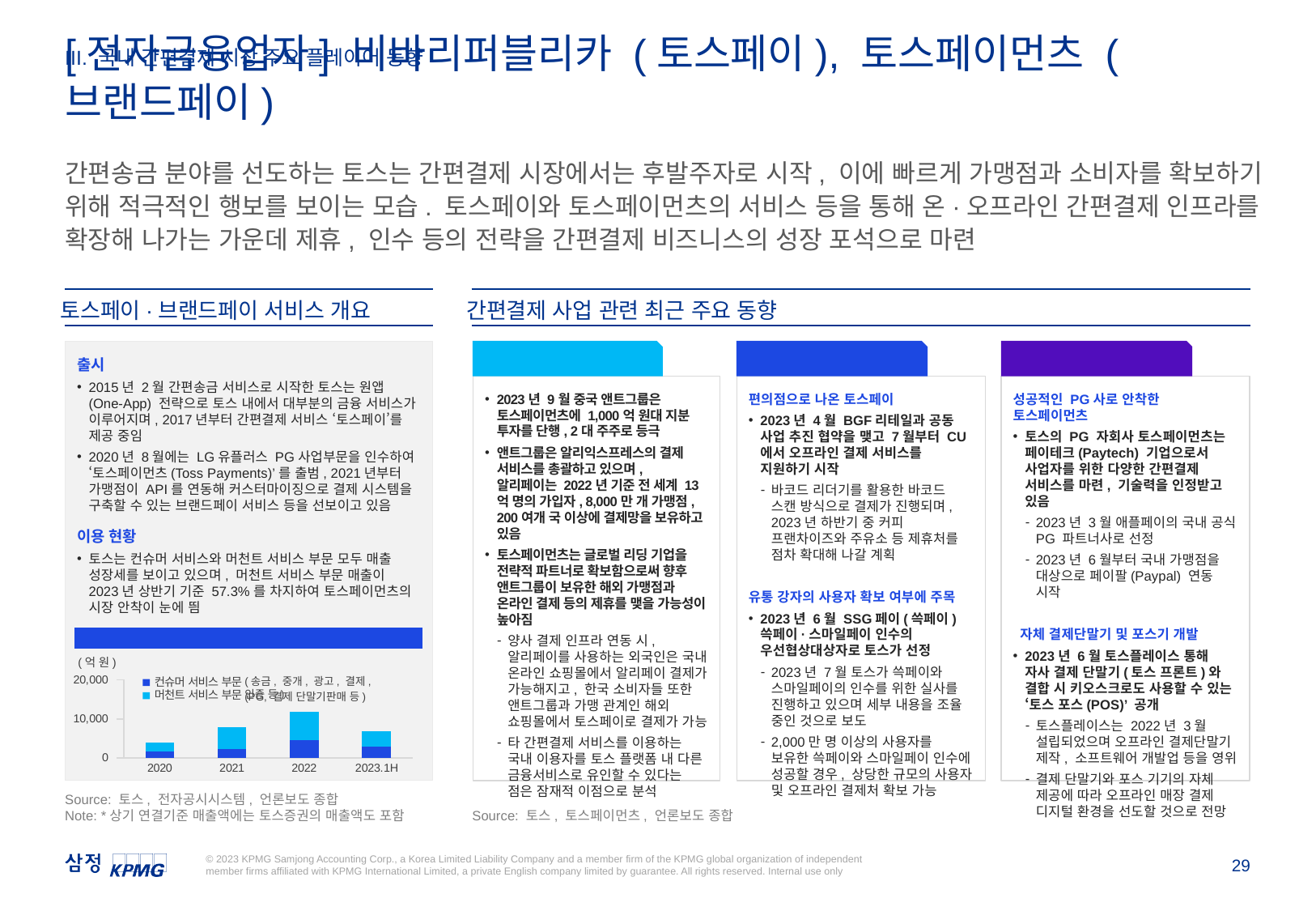

III. 국내 간편결제 시장 주요 플레이어 동향
[전자금융업자] 비바리퍼블리카 (토스페이), 토스페이먼츠 (브랜드페이)
간편송금 분야를 선도하는 토스는 간편결제 시장에서는 후발주자로 시작, 이에 빠르게 가맹점과 소비자를 확보하기 위해 적극적인 행보를 보이는 모습. 토스페이와 토스페이먼츠의 서비스 등을 통해 온·오프라인 간편결제 인프라를 확장해 나가는 가운데 제휴, 인수 등의 전략을 간편결제 비즈니스의 성장 포석으로 마련
토스페이·브랜드페이 서비스 개요
간편결제 사업 관련 최근 주요 동향
제휴·인수 통한 경쟁력 확보
자회사 통한 결제 사업 강화
글로벌 리딩 기업과의 협력
출시
2015년 2월 간편송금 서비스로 시작한 토스는 원앱(One-App) 전략으로 토스 내에서 대부분의 금융 서비스가 이루어지며, 2017년부터 간편결제 서비스 ‘토스페이’를 제공 중임
2020년 8월에는 LG유플러스 PG사업부문을 인수하여 ‘토스페이먼츠(Toss Payments)’를 출범, 2021년부터 가맹점이 API를 연동해 커스터마이징으로 결제 시스템을 구축할 수 있는 브랜드페이 서비스 등을 선보이고 있음

이용 현황
토스는 컨슈머 서비스와 머천트 서비스 부문 모두 매출 성장세를 보이고 있으며, 머천트 서비스 부문 매출이 2023년 상반기 기준 57.3%를 차지하여 토스페이먼츠의 시장 안착이 눈에 띔
편의점으로 나온 토스페이
2023년 4월 BGF리테일과 공동 사업 추진 협약을 맺고 7월부터 CU에서 오프라인 결제 서비스를 지원하기 시작
바코드 리더기를 활용한 바코드 스캔 방식으로 결제가 진행되며, 2023년 하반기 중 커피 프랜차이즈와 주유소 등 제휴처를 점차 확대해 나갈 계획

유통 강자의 사용자 확보 여부에 주목
2023년 6월 SSG페이(쓱페이) 쓱페이·스마일페이 인수의 우선협상대상자로 토스가 선정
2023년 7월 토스가 쓱페이와 스마일페이의 인수를 위한 실사를 진행하고 있으며 세부 내용을 조율 중인 것으로 보도
2,000만 명 이상의 사용자를 보유한 쓱페이와 스마일페이 인수에 성공할 경우, 상당한 규모의 사용자 및 오프라인 결제처 확보 가능
성공적인 PG사로 안착한 토스페이먼츠
토스의 PG 자회사 토스페이먼츠는 페이테크(Paytech) 기업으로서 사업자를 위한 다양한 간편결제 서비스를 마련, 기술력을 인정받고 있음
2023년 3월 애플페이의 국내 공식 PG 파트너사로 선정
2023년 6월부터 국내 가맹점을 대상으로 페이팔(Paypal) 연동 시작

 자체 결제단말기 및 포스기 개발
2023년 6월 토스플레이스 통해 자사 결제 단말기(토스 프론트)와 결합 시 키오스크로도 사용할 수 있는 ‘토스 포스(POS)’ 공개
토스플레이스는 2022년 3월 설립되었으며 오프라인 결제단말기 제작, 소프트웨어 개발업 등을 영위
결제 단말기와 포스 기기의 자체 제공에 따라 오프라인 매장 결제 디지털 환경을 선도할 것으로 전망
2023년 9월 중국 앤트그룹은 토스페이먼츠에 1,000억 원대 지분 투자를 단행, 2대 주주로 등극
앤트그룹은 알리익스프레스의 결제 서비스를 총괄하고 있으며, 알리페이는 2022년 기준 전 세계 13억 명의 가입자, 8,000만 개 가맹점, 200여개 국 이상에 결제망을 보유하고 있음
토스페이먼츠는 글로벌 리딩 기업을 전략적 파트너로 확보함으로써 향후 앤트그룹이 보유한 해외 가맹점과 온라인 결제 등의 제휴를 맺을 가능성이 높아짐
양사 결제 인프라 연동 시, 알리페이를 사용하는 외국인은 국내 온라인 쇼핑몰에서 알리페이 결제가 가능해지고, 한국 소비자들 또한 앤트그룹과 가맹 관계인 해외 쇼핑몰에서 토스페이로 결제가 가능
타 간편결제 서비스를 이용하는 국내 이용자를 토스 플랫폼 내 다른 금융서비스로 유인할 수 있다는 점은 잠재적 이점으로 분석
토스 매출액 추이(연결 기준*)
(억 원)

### Chart

| Category | 컨슈머 서비스 부문 | 머천트 서비스 부문 |
|---|---|---|
| 2020 | 1715.501 | 2182.43325 |
| 2021 | 2294.76045 | 5512.80811 |
| 2022 | 4631.46818 | 7256.40964 |
| 2023.1H | 2940.68054 | 3951.36941 |
(송금, 중개, 광고, 결제, 인증 등)
(PG, 결제 단말기판매 등)
Source: 토스, 전자공시시스템, 언론보도 종합
Note: *상기 연결기준 매출액에는 토스증권의 매출액도 포함
Source: 토스, 토스페이먼츠, 언론보도 종합